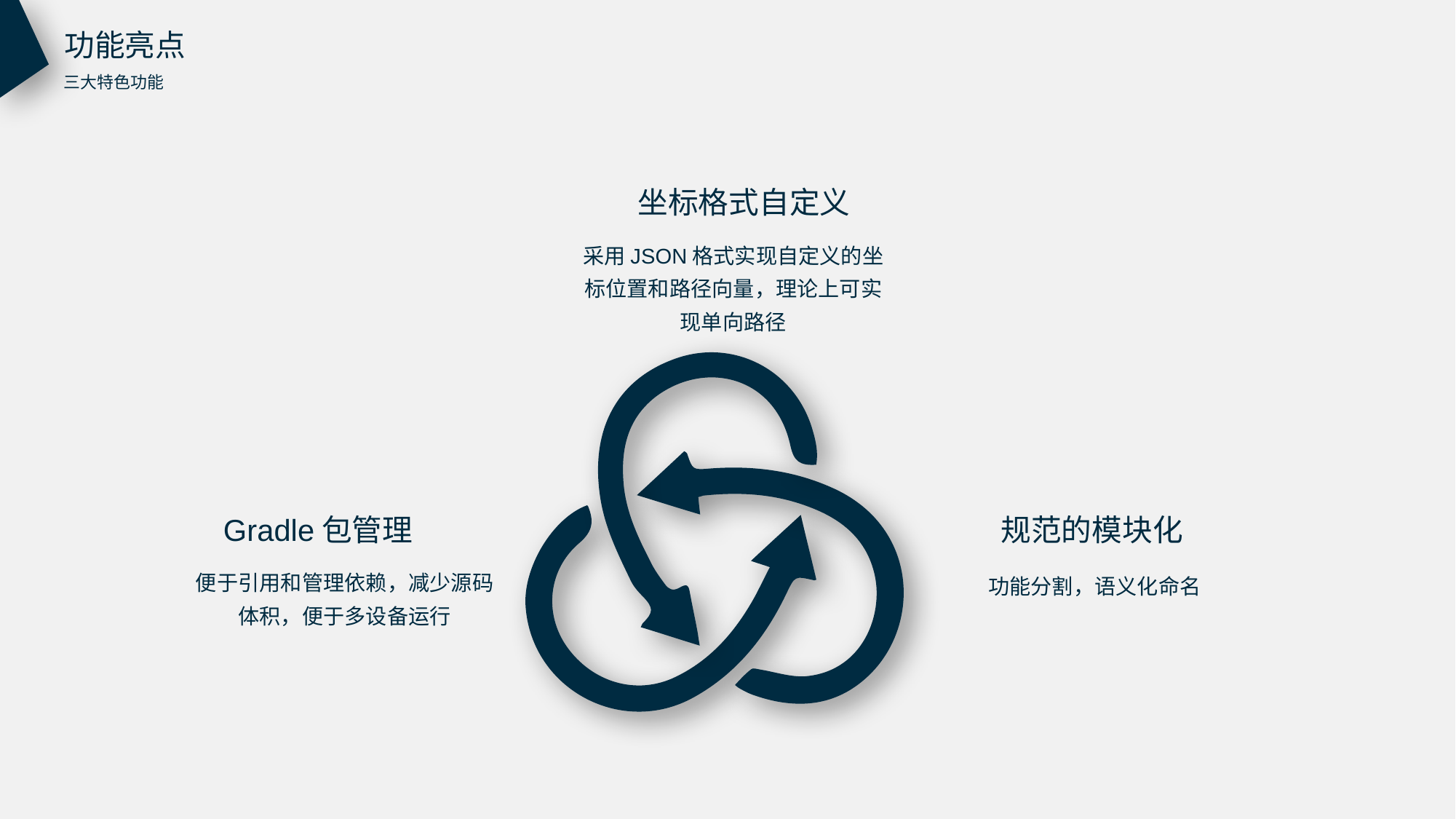

功能亮点
三大特色功能
坐标格式自定义
采用JSON格式实现自定义的坐标位置和路径向量，理论上可实现单向路径

Gradle包管理

规范的模块化
便于引用和管理依赖，减少源码体积，便于多设备运行
功能分割，语义化命名